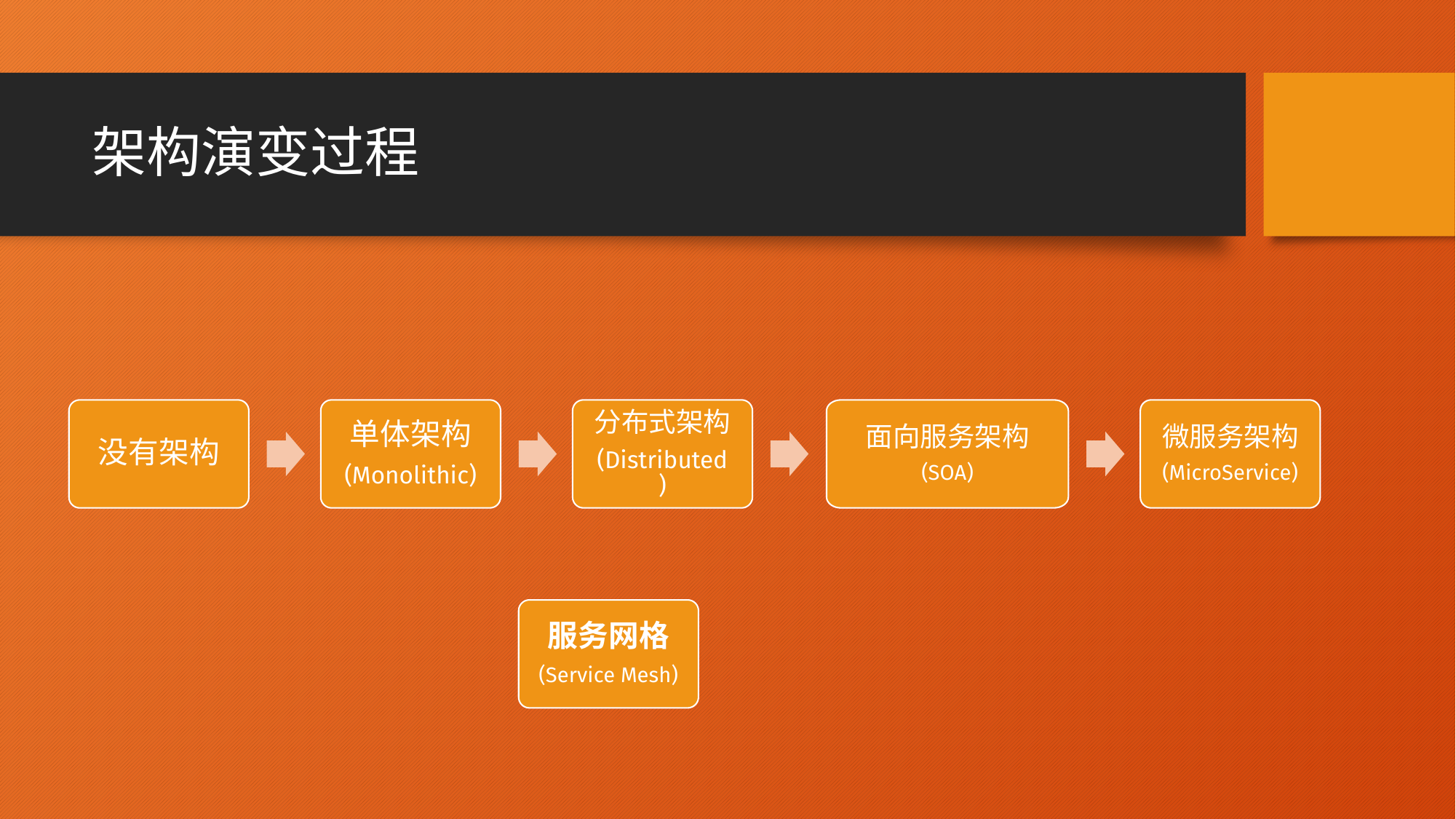

# 架构演变过程
没有架构
单体架构
(Monolithic)
分布式架构
(Distributed)
面向服务架构
(SOA)
微服务架构
(MicroService)

服务网格
(Service Mesh)